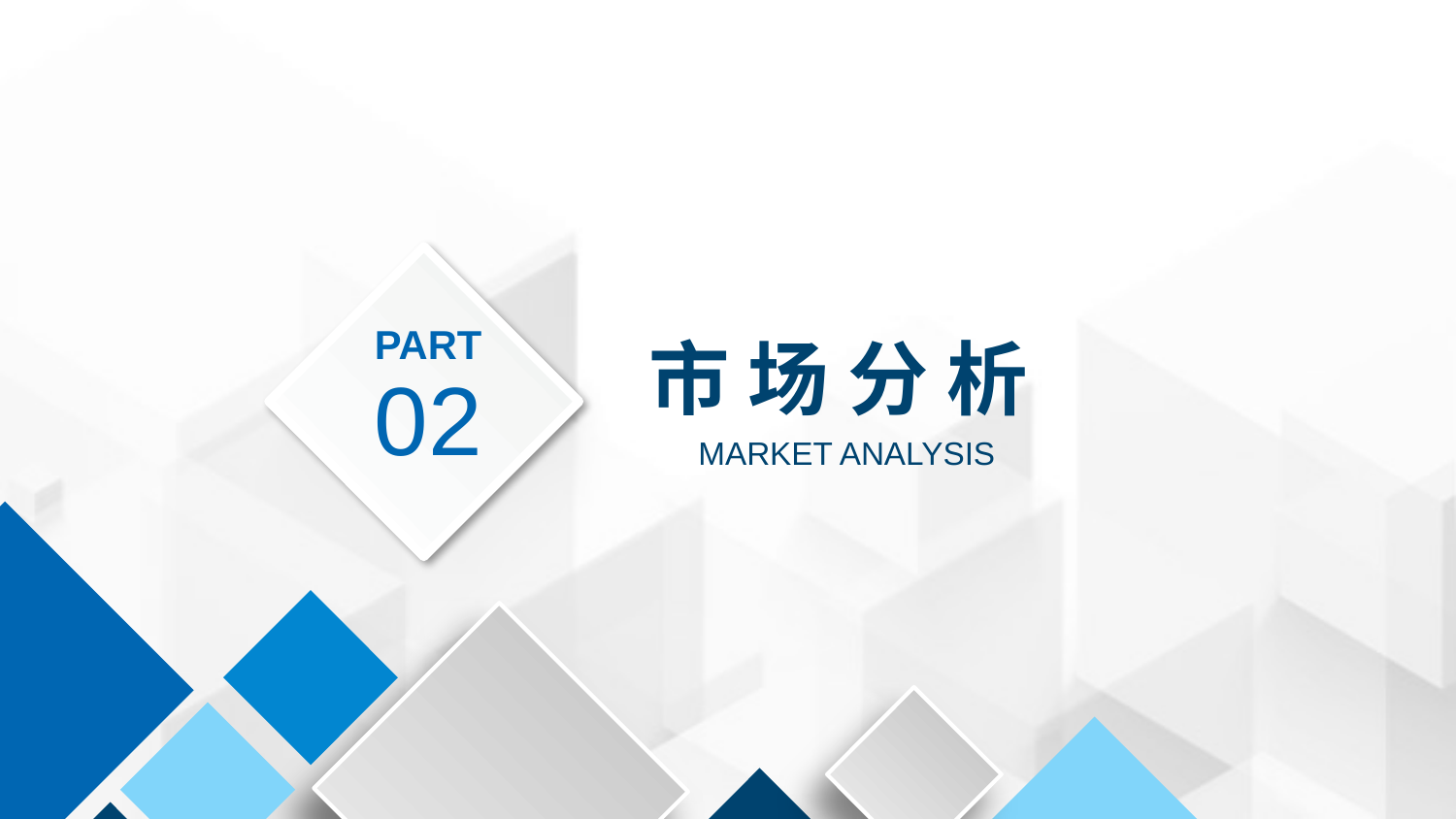

PART
02
市 场 分 析
MARKET ANALYSIS